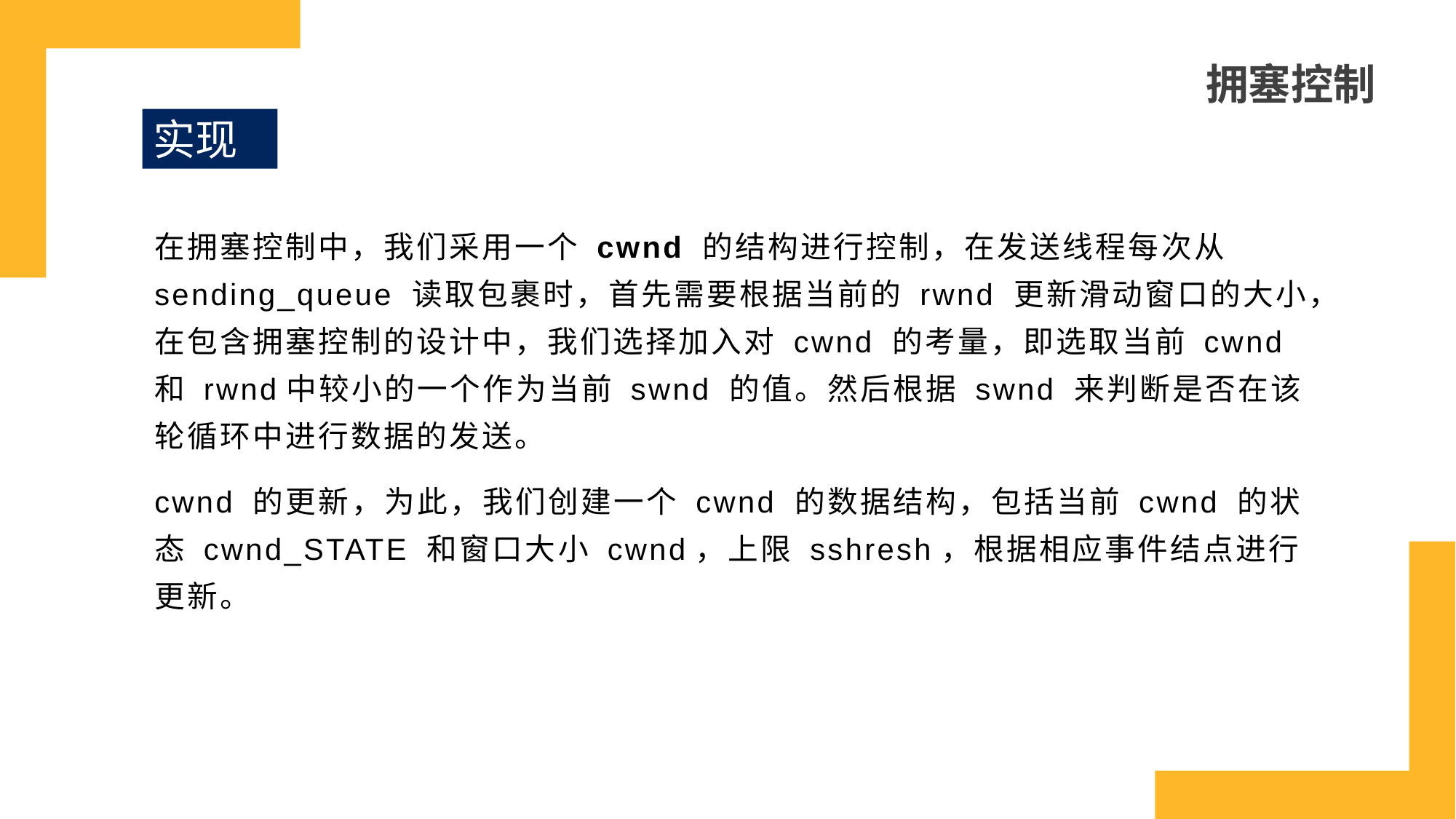

拥塞控制
实现
在拥塞控制中，我们采用一个 cwnd 的结构进行控制，在发送线程每次从sending_queue 读取包裹时，首先需要根据当前的 rwnd 更新滑动窗口的大小，在包含拥塞控制的设计中，我们选择加入对 cwnd 的考量，即选取当前 cwnd 和 rwnd中较小的一个作为当前 swnd 的值。然后根据 swnd 来判断是否在该轮循环中进行数据的发送。
cwnd 的更新，为此，我们创建一个 cwnd 的数据结构，包括当前 cwnd 的状态 cwnd_STATE 和窗口大小 cwnd，上限 sshresh，根据相应事件结点进行更新。